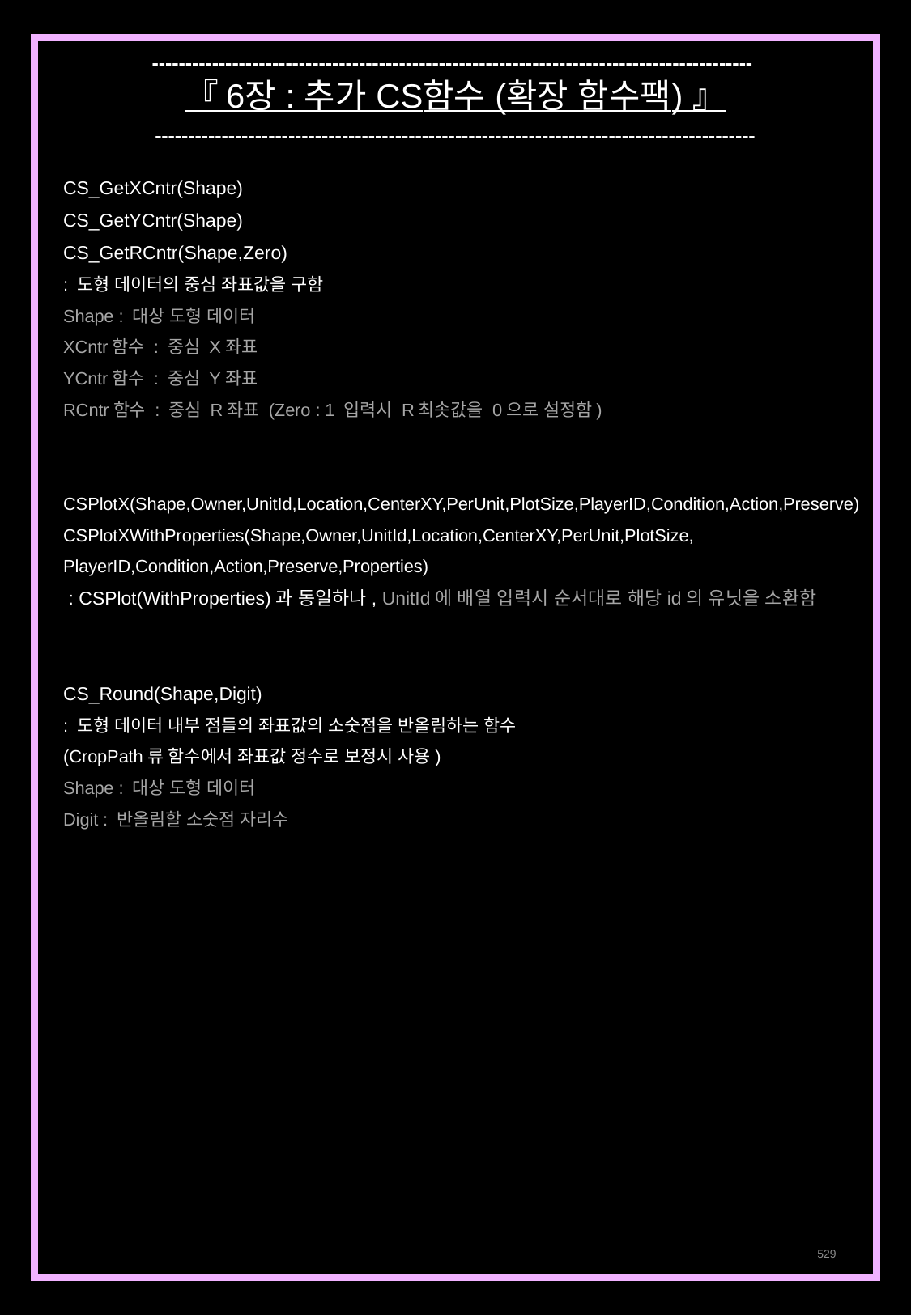

------------------------------------------------------------------------------------------
『 6장 : 추가 CS함수 (확장 함수팩) 』
------------------------------------------------------------------------------------------
CS_GetXCntr(Shape)
CS_GetYCntr(Shape)
CS_GetRCntr(Shape,Zero)
: 도형 데이터의 중심 좌표값을 구함
Shape : 대상 도형 데이터
XCntr함수 : 중심 X좌표
YCntr함수 : 중심 Y좌표
RCntr함수 : 중심 R좌표 (Zero : 1 입력시 R최솟값을 0으로 설정함)

CSPlotX(Shape,Owner,UnitId,Location,CenterXY,PerUnit,PlotSize,PlayerID,Condition,Action,Preserve)
CSPlotXWithProperties(Shape,Owner,UnitId,Location,CenterXY,PerUnit,PlotSize,
PlayerID,Condition,Action,Preserve,Properties)
 : CSPlot(WithProperties)과 동일하나, UnitId에 배열 입력시 순서대로 해당id의 유닛을 소환함

CS_Round(Shape,Digit)
: 도형 데이터 내부 점들의 좌표값의 소숫점을 반올림하는 함수
(CropPath류 함수에서 좌표값 정수로 보정시 사용)
Shape : 대상 도형 데이터
Digit : 반올림할 소숫점 자리수
529